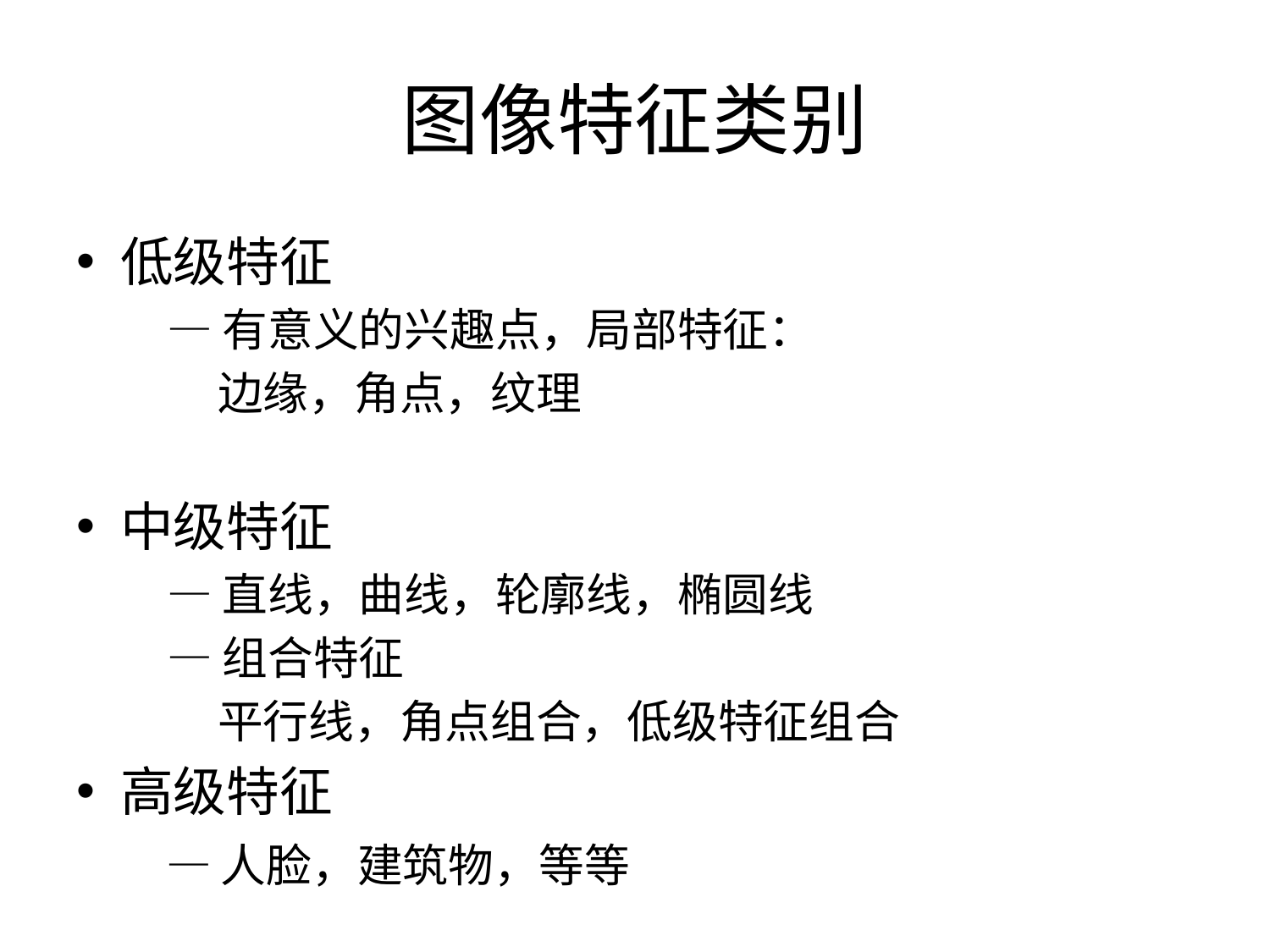

# 图像特征类别
低级特征
         —有意义的兴趣点，局部特征：
             边缘，角点，纹理

中级特征
         —直线，曲线，轮廓线，椭圆线
         —组合特征
             平行线，角点组合，低级特征组合
高级特征
        —人脸，建筑物，等等